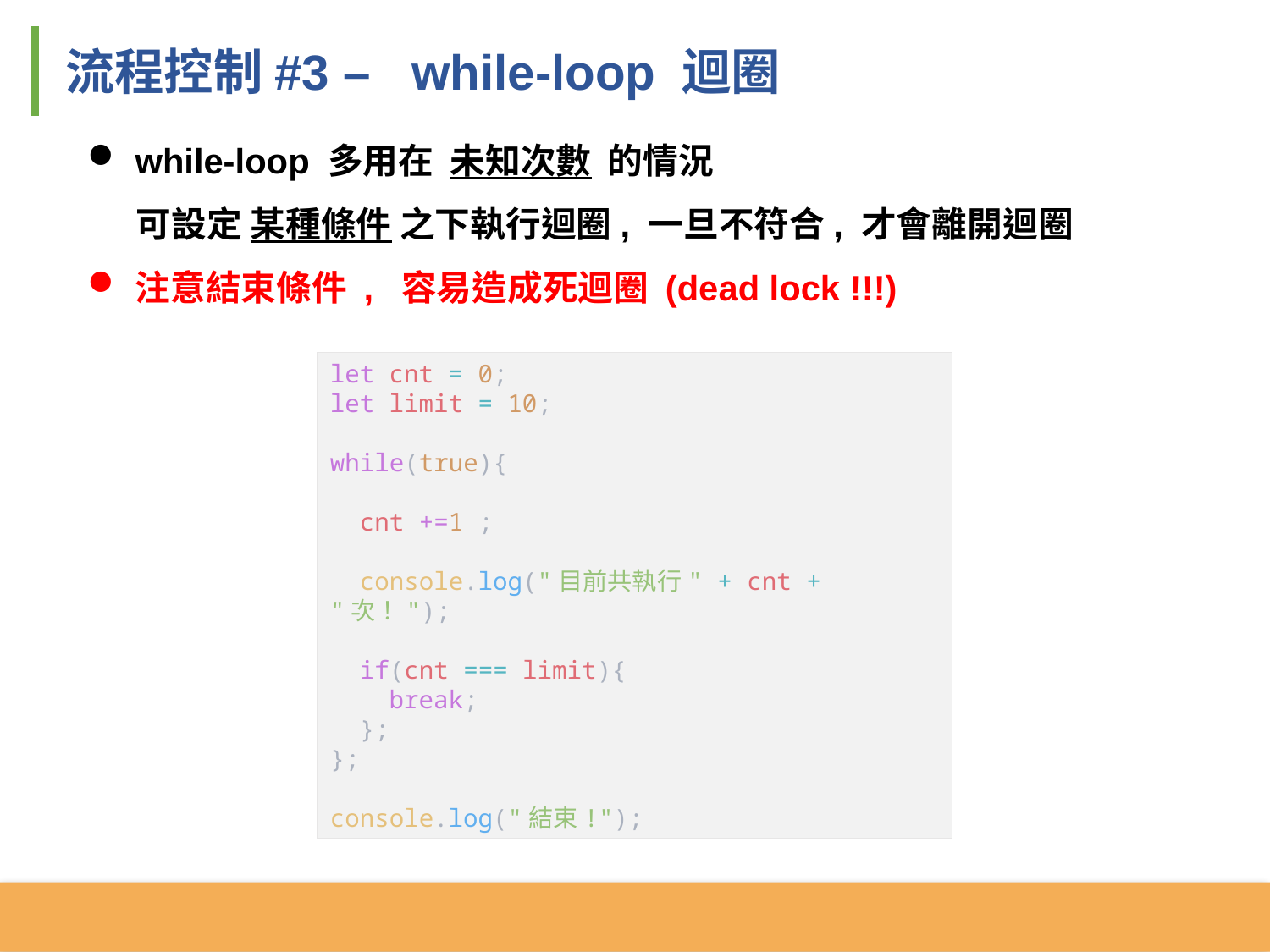

流程控制#3 –   while-loop 迴圈
while-loop 多用在  未知次數  的情況
     可設定 某種條件 之下執行迴圈, 一旦不符合, 才會離開迴圈
注意結束條件 ,  容易造成死迴圈 (dead lock !!!)

let cnt = 0;
let limit = 10;
while(true){

  cnt +=1 ;

  console.log("目前共執行" + cnt + "次！");

  if(cnt === limit){
    break;
  };
};
console.log("結束!");